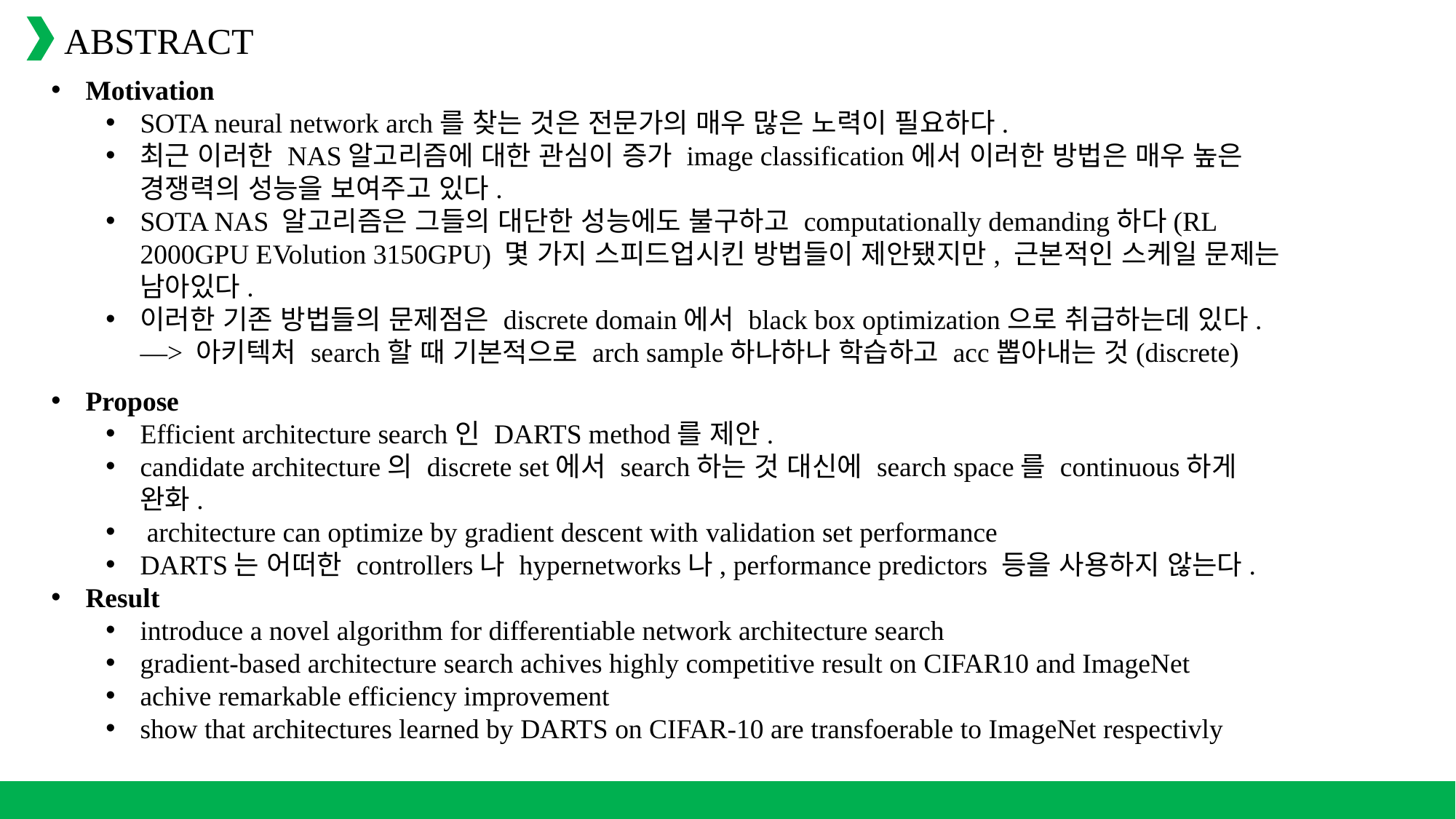

이 논문은 architecture search의 scalability 어려움을 search task를 미분가능한 형식으로 formulating함으로(지금까지 acc를 했는데 이제 loss로) 해결하고자 한다.
discrete하고 non-differentiable search space에서 진화알고리즘과 강화학습을 적용하는 기존 방식과는 다르게,
 여기에서는 아키텍처 표현의 continuous relaxation에 기바하여 gradient descent를 이용한 아키텍처의 효율적인 탐색을 허용한다
여러 실험에서 이 알고리즘이 높은 성능의 컨볼루션 아키텍처를 발견하는 것에서 SOTA non-differentiable 기술들보다 더 빠르면서 능가한다.

ABSTRACT
Motivation
SOTA neural network arch를 찾는 것은 전문가의 매우 많은 노력이 필요하다.
최근 이러한 NAS알고리즘에 대한 관심이 증가 image classification에서 이러한 방법은 매우 높은 경쟁력의 성능을 보여주고 있다.
SOTA NAS 알고리즘은 그들의 대단한 성능에도 불구하고 computationally demanding하다(RL 2000GPU EVolution 3150GPU) 몇 가지 스피드업시킨 방법들이 제안됐지만, 근본적인 스케일 문제는 남아있다.
이러한 기존 방법들의 문제점은 discrete domain에서 black box optimization으로 취급하는데 있다. —> 아키텍처 search할 때 기본적으로 arch sample하나하나 학습하고 acc뽑아내는 것(discrete)
Propose
Efficient architecture search인 DARTS method를 제안.
candidate architecture의 discrete set에서 search하는 것 대신에 search space를 continuous하게 완화.
 architecture can optimize by gradient descent with validation set performance
DARTS는 어떠한 controllers나 hypernetworks나, performance predictors 등을 사용하지 않는다.
Result
introduce a novel algorithm for differentiable network architecture search
gradient-based architecture search achives highly competitive result on CIFAR10 and ImageNet
achive remarkable efficiency improvement
show that architectures learned by DARTS on CIFAR-10 are transfoerable to ImageNet respectivly